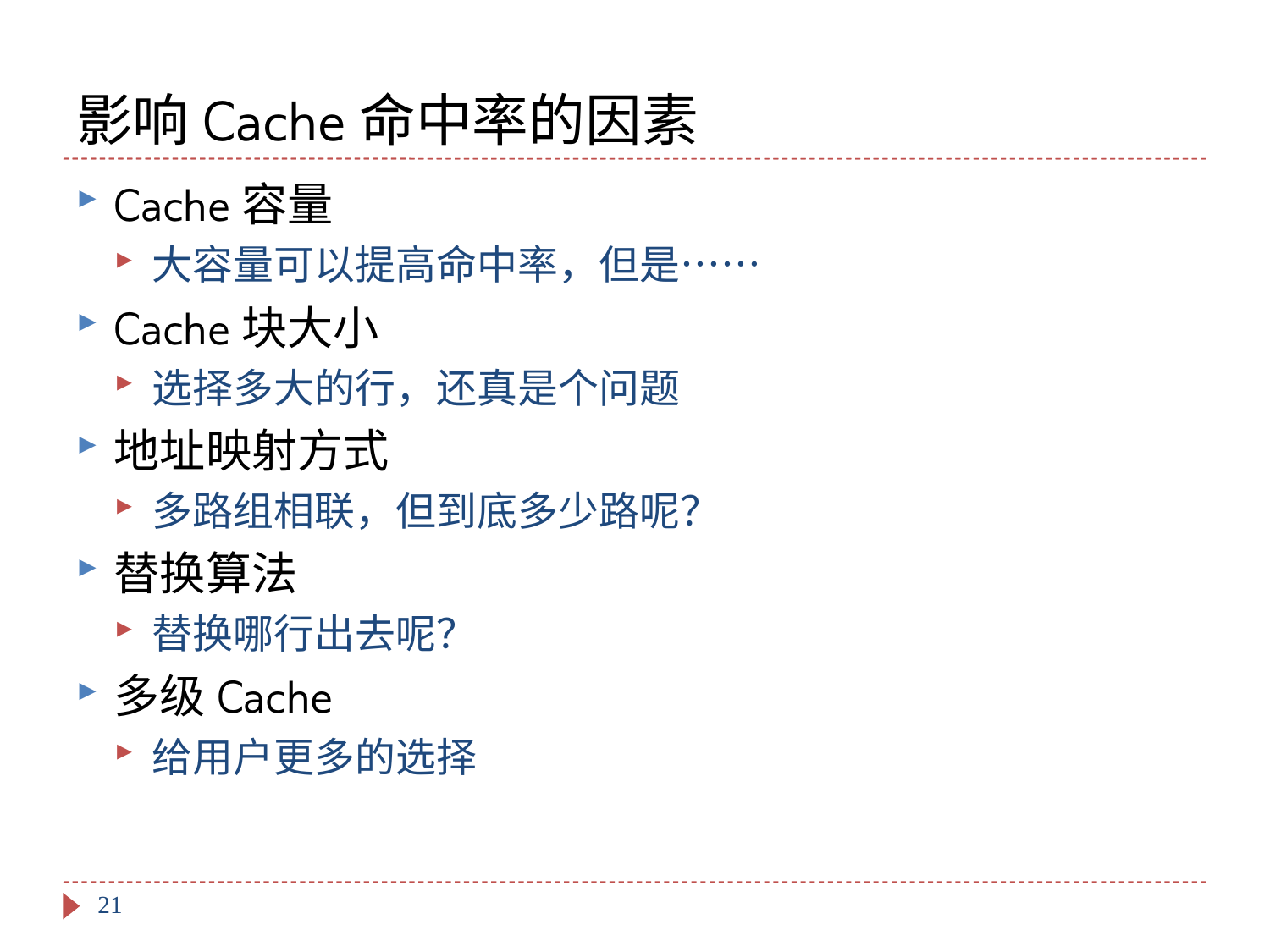

# 影响Cache命中率的因素
Cache容量
大容量可以提高命中率，但是……
Cache块大小
选择多大的行，还真是个问题
地址映射方式
多路组相联，但到底多少路呢？
替换算法
替换哪行出去呢？
多级Cache
给用户更多的选择

21